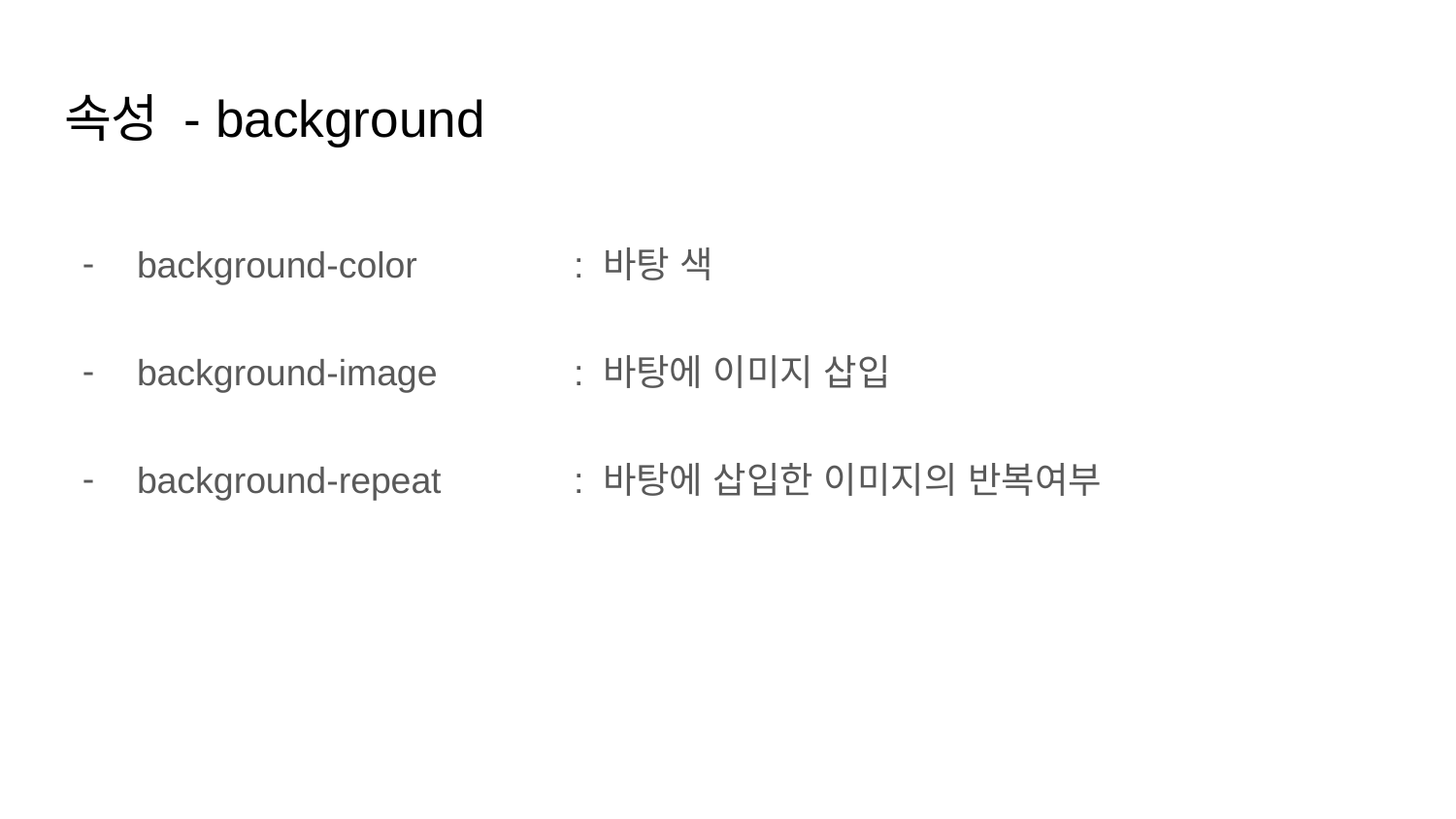

# 속성 - background
background-color		: 바탕 색
background-image	: 바탕에 이미지 삽입
background-repeat	: 바탕에 삽입한 이미지의 반복여부